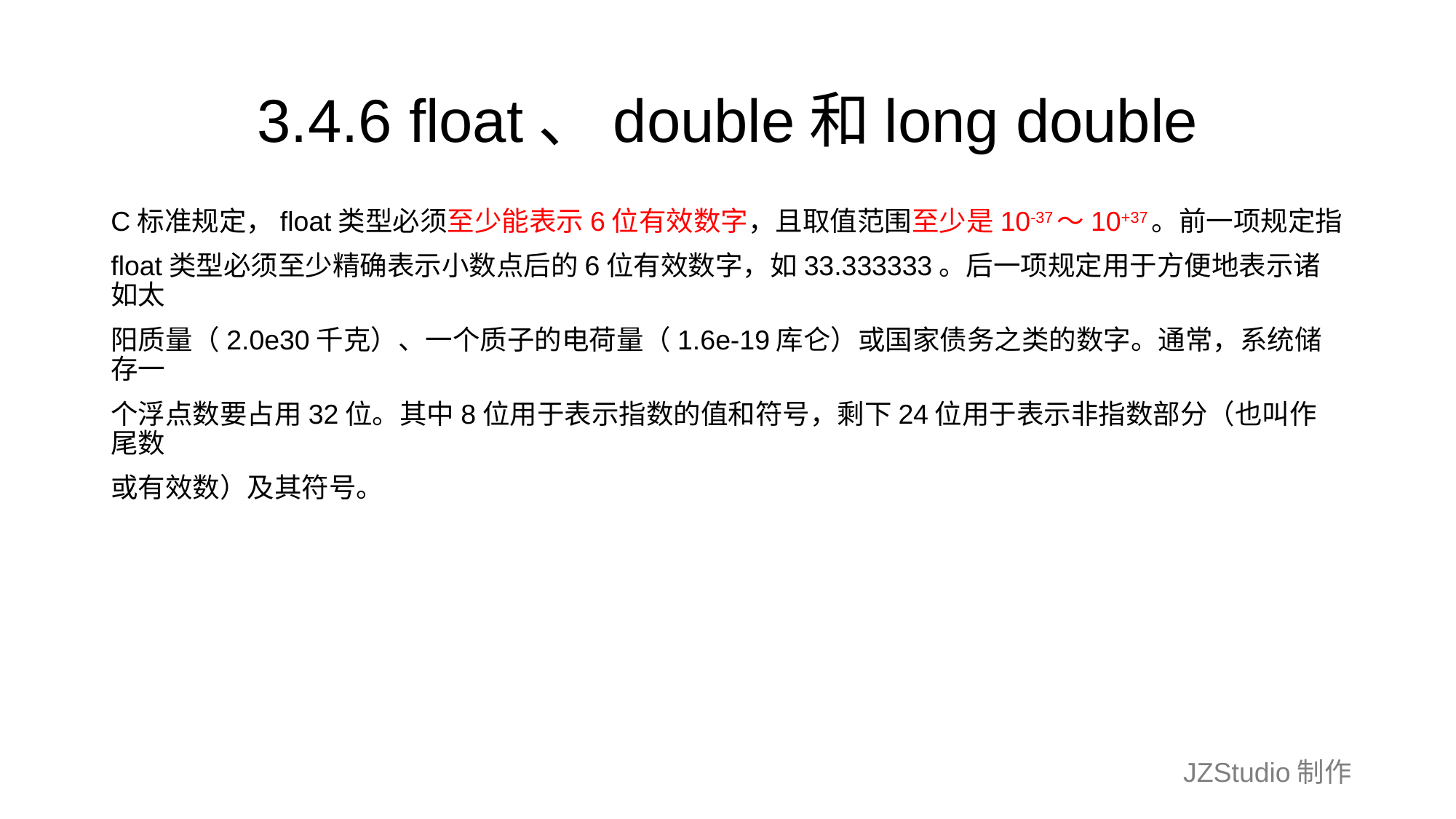

# 3.4.6 float、double和long double
C标准规定，float类型必须至少能表示6位有效数字，且取值范围至少是10-37～10+37。前一项规定指
float类型必须至少精确表示小数点后的6位有效数字，如33.333333。后一项规定用于方便地表示诸如太
阳质量（2.0e30千克）、一个质子的电荷量（1.6e-19库仑）或国家债务之类的数字。通常，系统储存一
个浮点数要占用32位。其中8位用于表示指数的值和符号，剩下24位用于表示非指数部分（也叫作尾数
或有效数）及其符号。